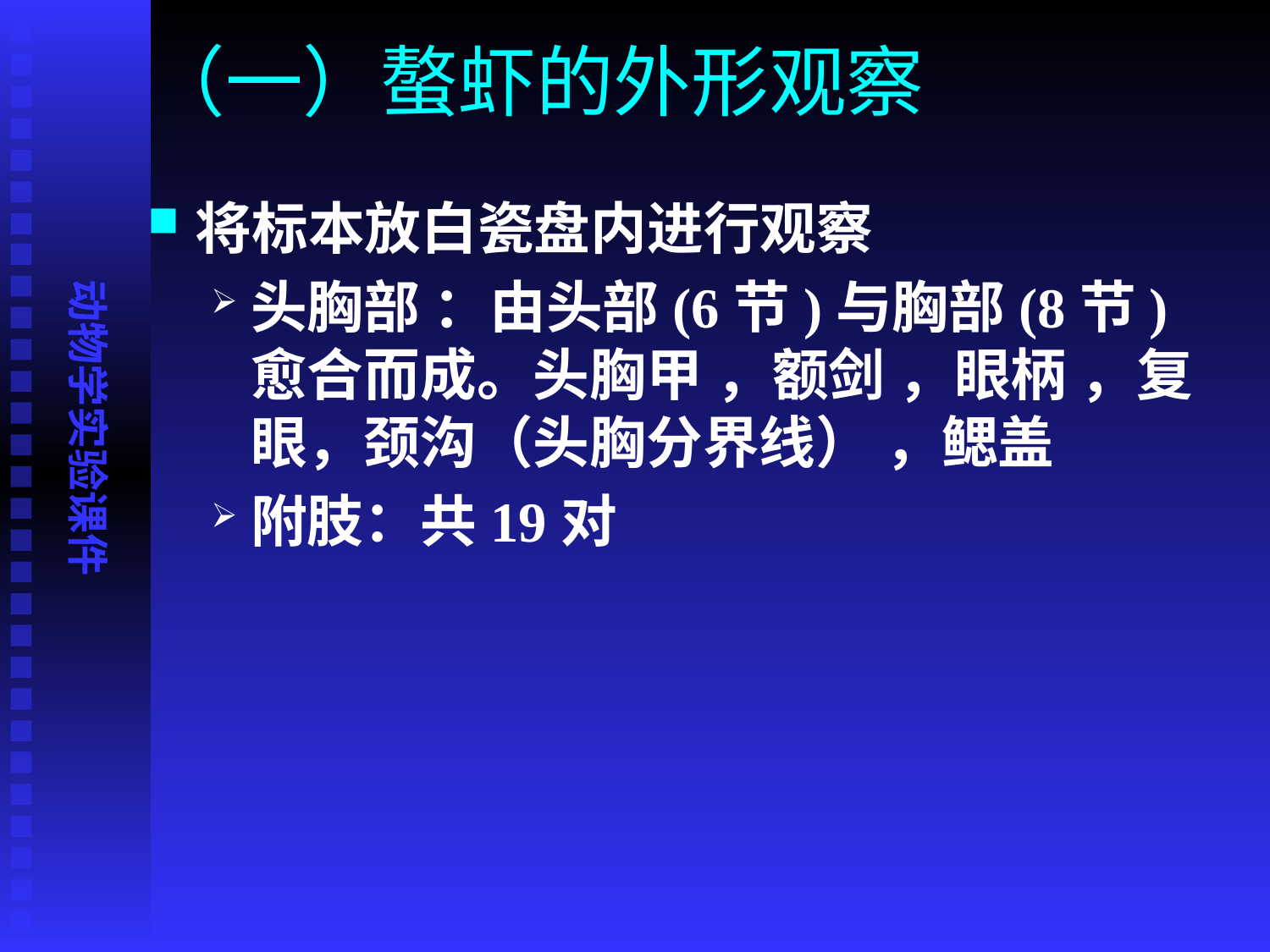

# （一）螯虾的外形观察
将标本放白瓷盘内进行观察
头胸部 ：由头部(6节)与胸部(8节)愈合而成。头胸甲 ，额剑 ，眼柄 ，复眼，颈沟（头胸分界线） ，鳃盖
附肢：共19对